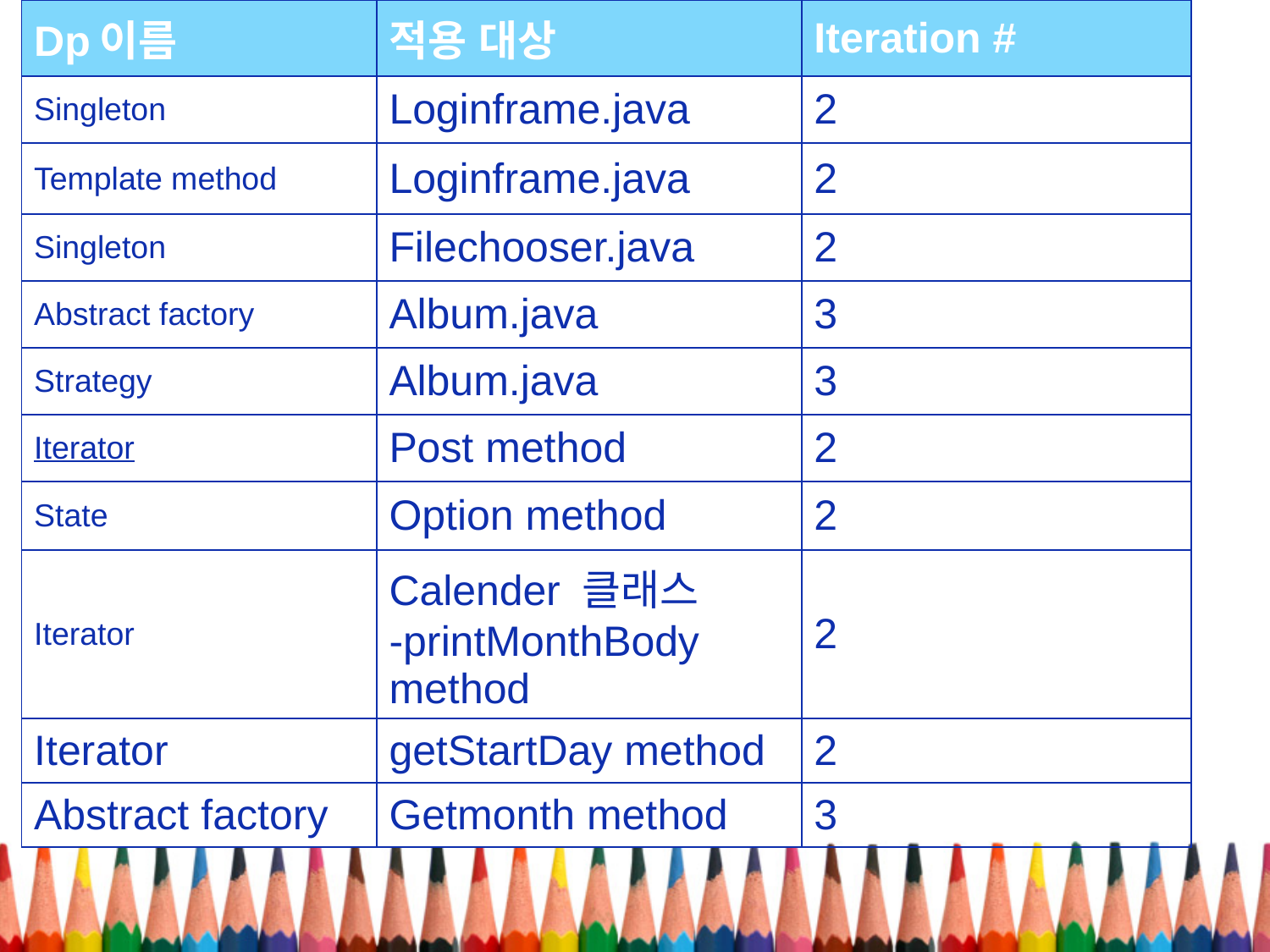

| Dp이름 | 적용 대상 | Iteration # |
| --- | --- | --- |
| Singleton | Loginframe.java | 2 |
| Template method | Loginframe.java | 2 |
| Singleton | Filechooser.java | 2 |
| Abstract factory | Album.java | 3 |
| Strategy | Album.java | 3 |
| Iterator | Post method | 2 |
| State | Option method | 2 |
| Iterator | Calender 클래스 -printMonthBody method | 2 |
| Iterator | getStartDay method | 2 |
| Abstract factory | Getmonth method | 3 |
# 디자인 패턴 적용 계획